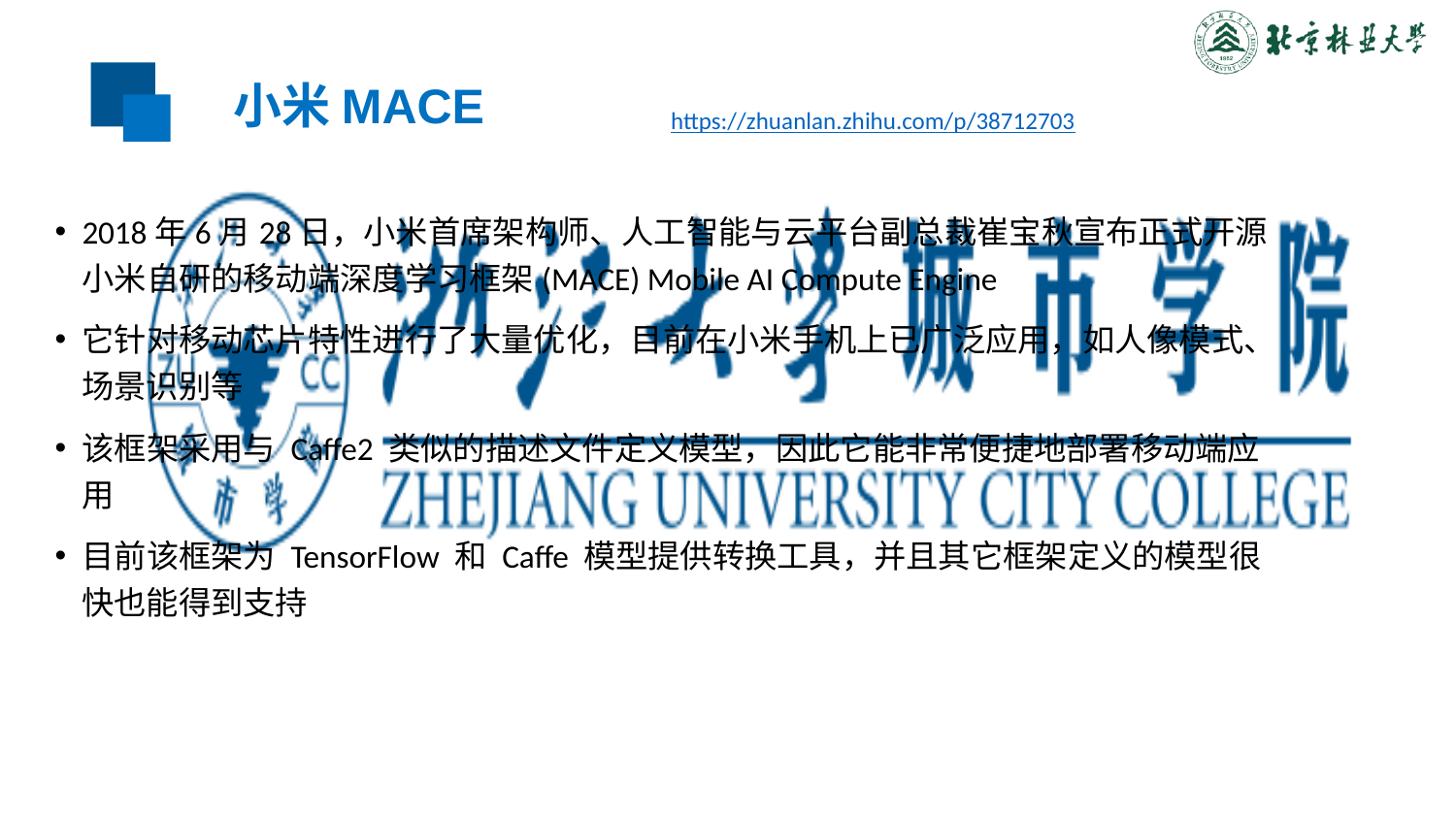

# 小米MACE

https://zhuanlan.zhihu.com/p/38712703
2018年6月28日，小米首席架构师、人工智能与云平台副总裁崔宝秋宣布正式开源小米自研的移动端深度学习框架(MACE) Mobile AI Compute Engine
它针对移动芯片特性进行了大量优化，目前在小米手机上已广泛应用，如人像模式、场景识别等
该框架采用与 Caffe2 类似的描述文件定义模型，因此它能非常便捷地部署移动端应用
目前该框架为 TensorFlow 和 Caffe 模型提供转换工具，并且其它框架定义的模型很快也能得到支持